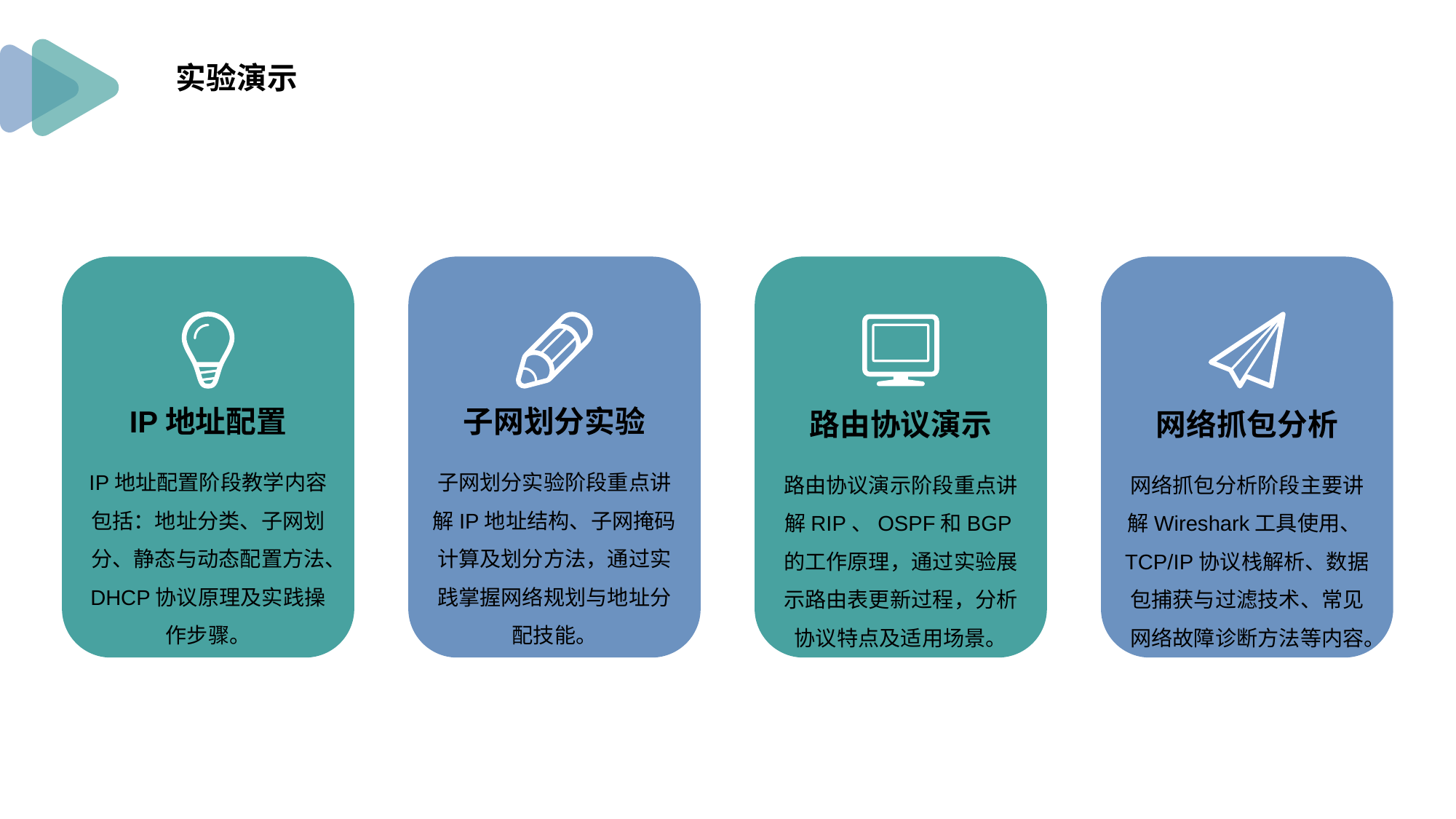

实验演示

IP地址配置
子网划分实验
路由协议演示
网络抓包分析
IP地址配置阶段教学内容包括：地址分类、子网划分、静态与动态配置方法、DHCP协议原理及实践操作步骤。
子网划分实验阶段重点讲解IP地址结构、子网掩码计算及划分方法，通过实践掌握网络规划与地址分配技能。
路由协议演示阶段重点讲解RIP、OSPF和BGP的工作原理，通过实验展示路由表更新过程，分析协议特点及适用场景。
网络抓包分析阶段主要讲解Wireshark工具使用、TCP/IP协议栈解析、数据包捕获与过滤技术、常见网络故障诊断方法等内容。